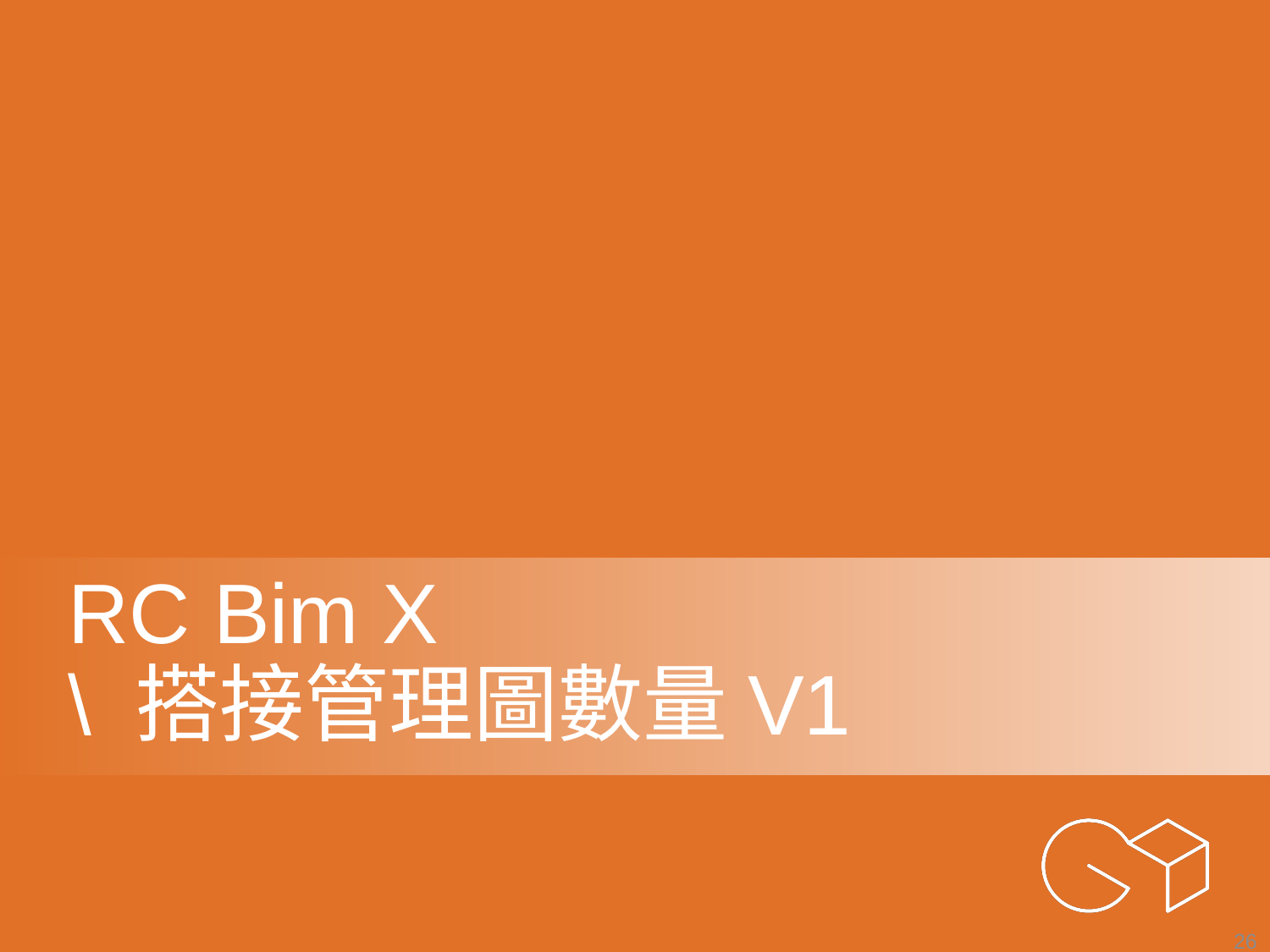

# RC Bim X \ 搭接管理圖數量V1
26